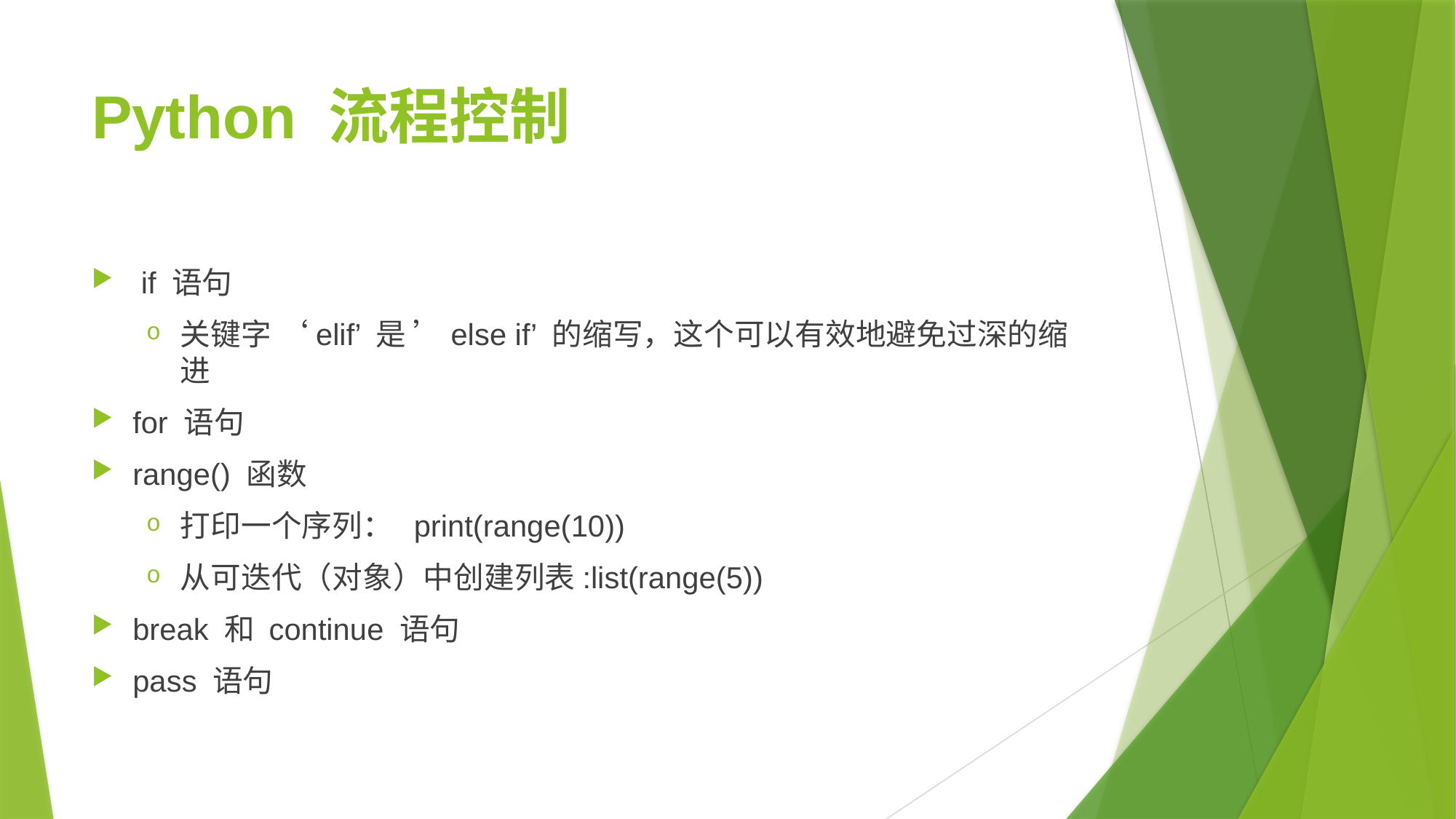

# Python 流程控制
 if 语句
关键字 ‘elif’ 是 ’else if’ 的缩写，这个可以有效地避免过深的缩进
for 语句
range() 函数
打印一个序列：  print(range(10))
从可迭代（对象）中创建列表:list(range(5))
break 和 continue 语句
pass 语句